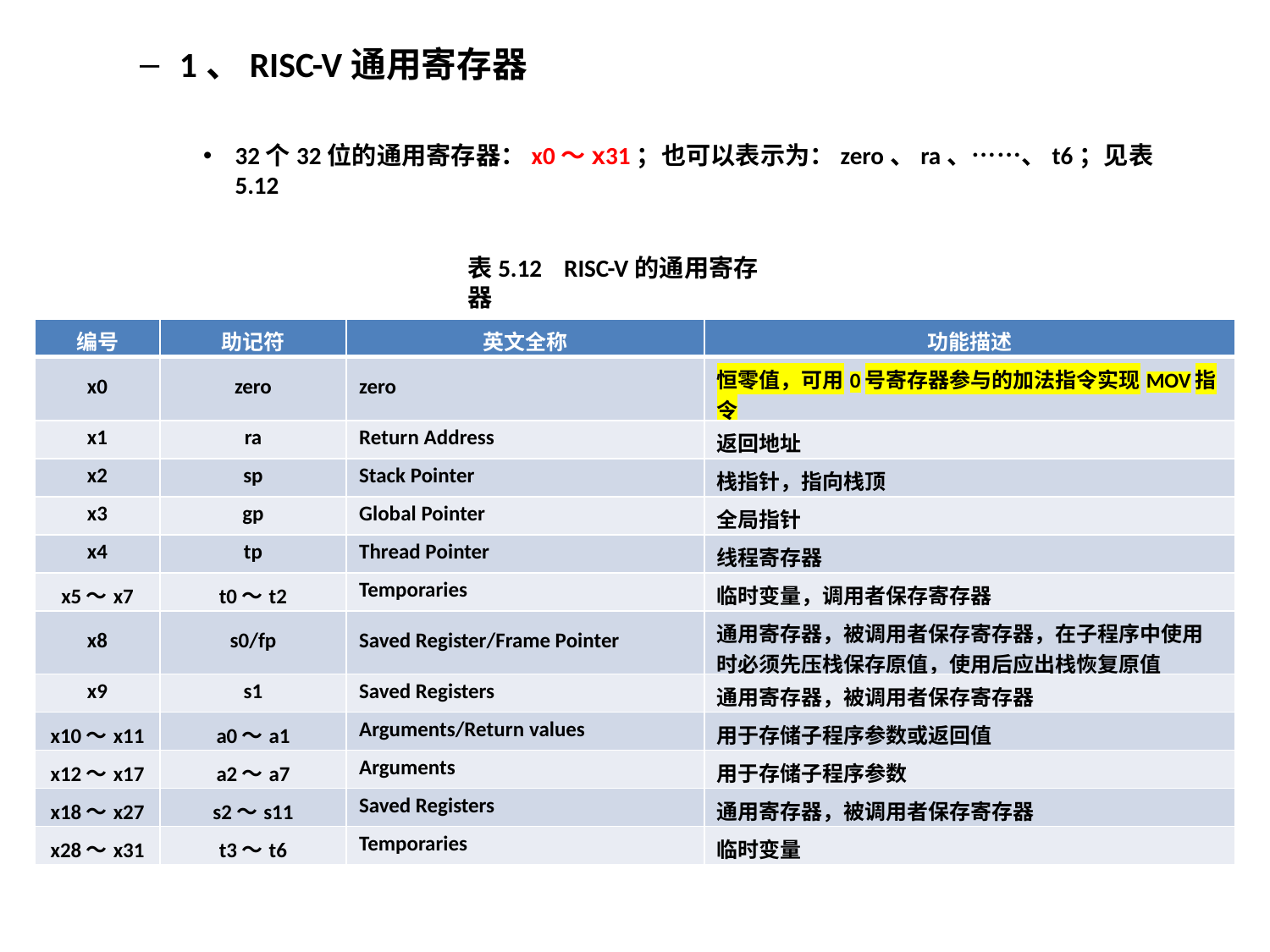

1、RISC-V通用寄存器

32个32位的通用寄存器：x0～x31；也可以表示为：zero、ra、……、t6；见表5.12

表5.12    RISC-V的通用寄存器
| 编号 | 助记符 | 英文全称 | 功能描述 |
| --- | --- | --- | --- |
| x0 | zero | zero | 恒零值，可用0号寄存器参与的加法指令实现MOV指令 |
| x1 | ra | Return Address | 返回地址 |
| x2 | sp | Stack Pointer | 栈指针，指向栈顶 |
| x3 | gp | Global Pointer | 全局指针 |
| x4 | tp | Thread Pointer | 线程寄存器 |
| x5～x7 | t0～t2 | Temporaries | 临时变量，调用者保存寄存器 |
| x8 | s0/fp | Saved Register/Frame Pointer | 通用寄存器，被调用者保存寄存器，在子程序中使用时必须先压栈保存原值，使用后应出栈恢复原值 |
| x9 | s1 | Saved Registers | 通用寄存器，被调用者保存寄存器 |
| x10～x11 | a0～a1 | Arguments/Return values | 用于存储子程序参数或返回值 |
| x12～x17 | a2～a7 | Arguments | 用于存储子程序参数 |
| x18～x27 | s2～s11 | Saved Registers | 通用寄存器，被调用者保存寄存器 |
| x28～x31 | t3～t6 | Temporaries | 临时变量 |